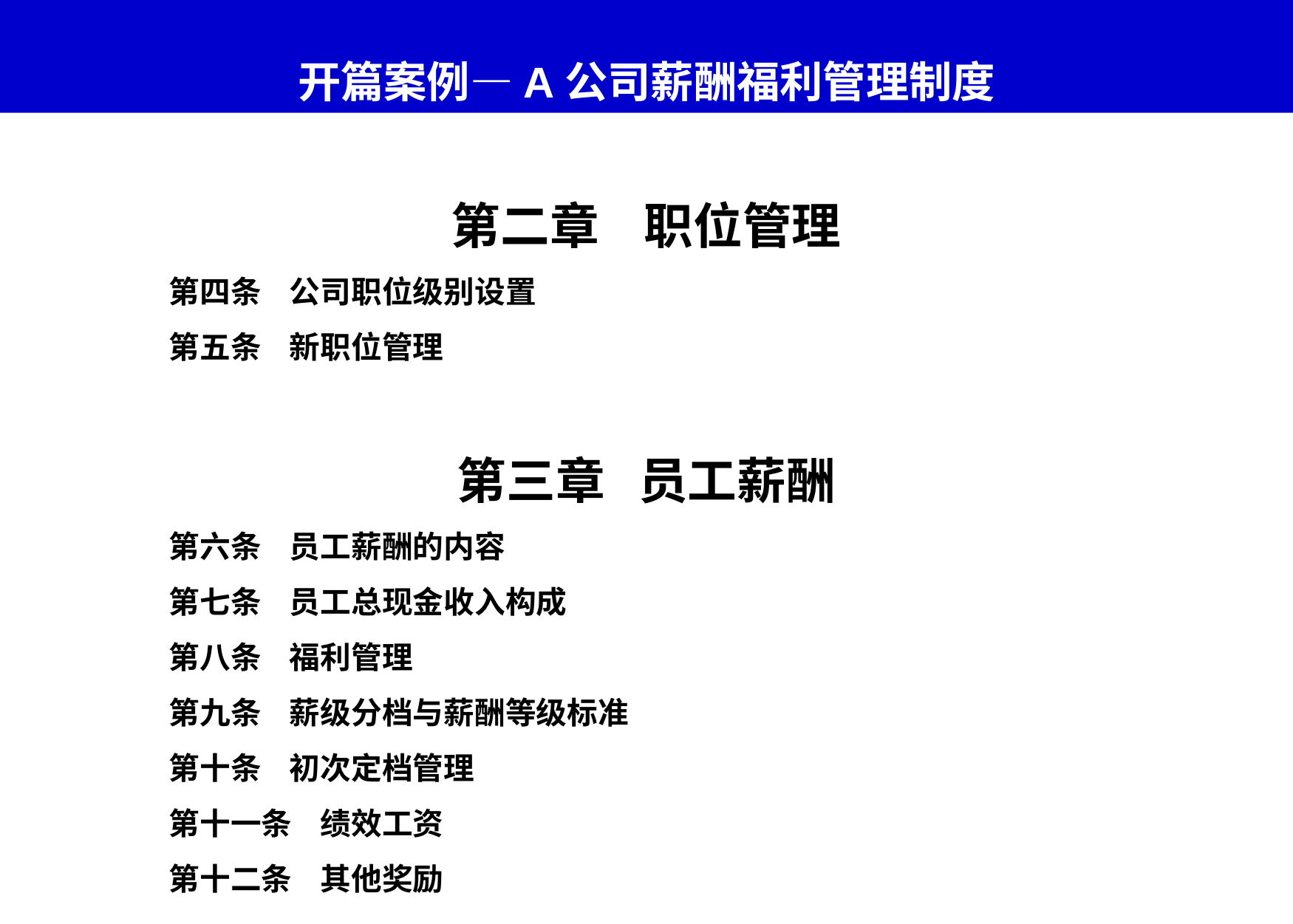

# 开篇案例—A公司薪酬福利管理制度
第二章    职位管理
    第四条    公司职位级别设置
    第五条    新职位管理

第三章   员工薪酬
    第六条    员工薪酬的内容
    第七条    员工总现金收入构成
    第八条    福利管理
    第九条    薪级分档与薪酬等级标准
    第十条    初次定档管理
    第十一条    绩效工资
    第十二条    其他奖励